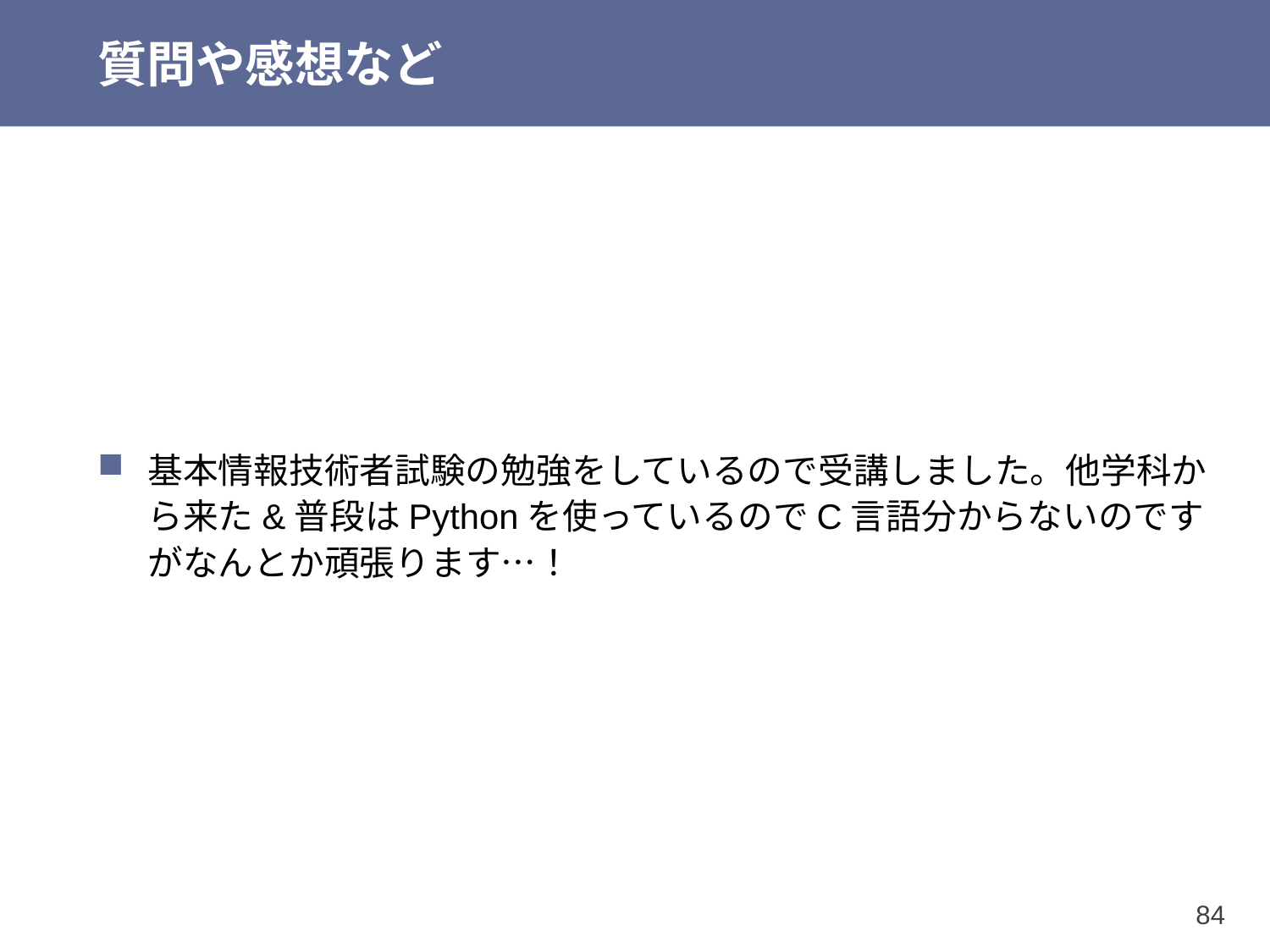

# 質問や感想など
基本情報技術者試験の勉強をしているので受講しました。他学科から来た&普段はPythonを使っているのでC言語分からないのですがなんとか頑張ります…！